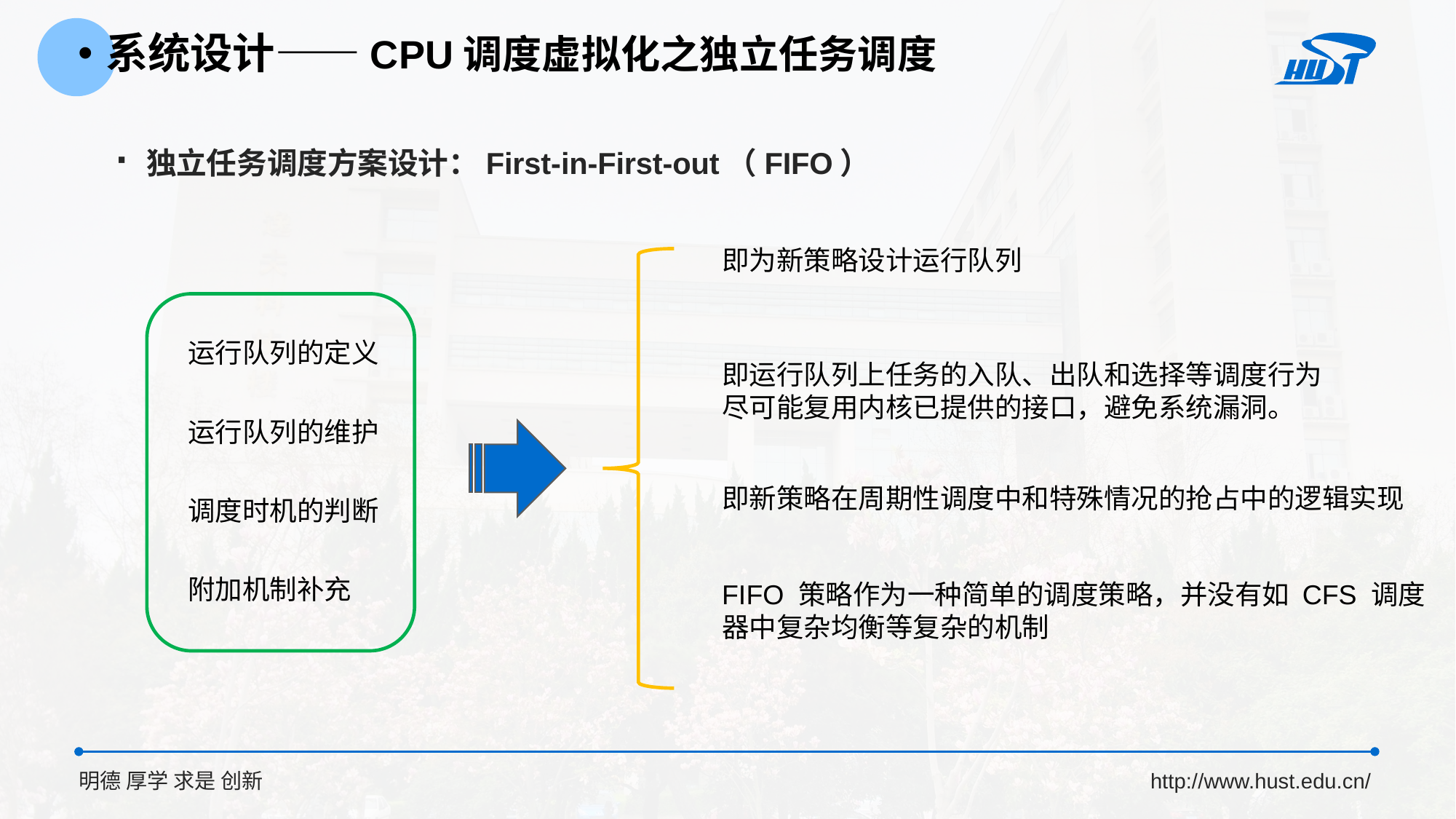

系统设计——CPU调度虚拟化之独立任务调度
· 独立任务调度方案设计：First-in-First-out（FIFO）
即为新策略设计运行队列

运行队列的定义
即运行队列上任务的入队、出队和选择等调度行为
尽可能复用内核已提供的接口，避免系统漏洞。
运行队列的维护

即新策略在周期性调度中和特殊情况的抢占中的逻辑实现
调度时机的判断
附加机制补充
FIFO 策略作为一种简单的调度策略，并没有如 CFS 调度器中复杂均衡等复杂的机制